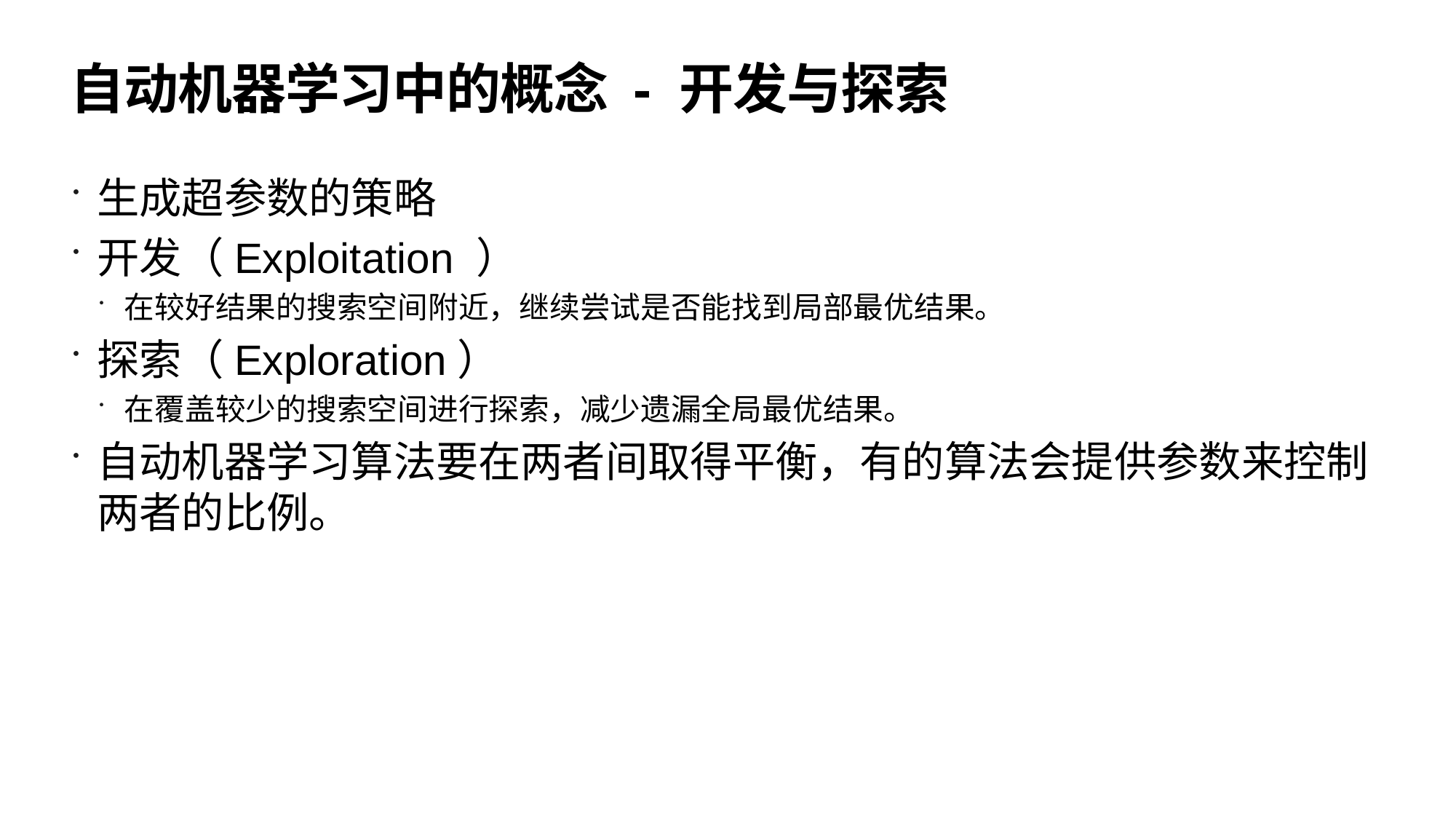

# 自动机器学习中的概念 - 开发与探索
生成超参数的策略
开发（Exploitation ）
在较好结果的搜索空间附近，继续尝试是否能找到局部最优结果。
探索（Exploration）
在覆盖较少的搜索空间进行探索，减少遗漏全局最优结果。
自动机器学习算法要在两者间取得平衡，有的算法会提供参数来控制两者的比例。